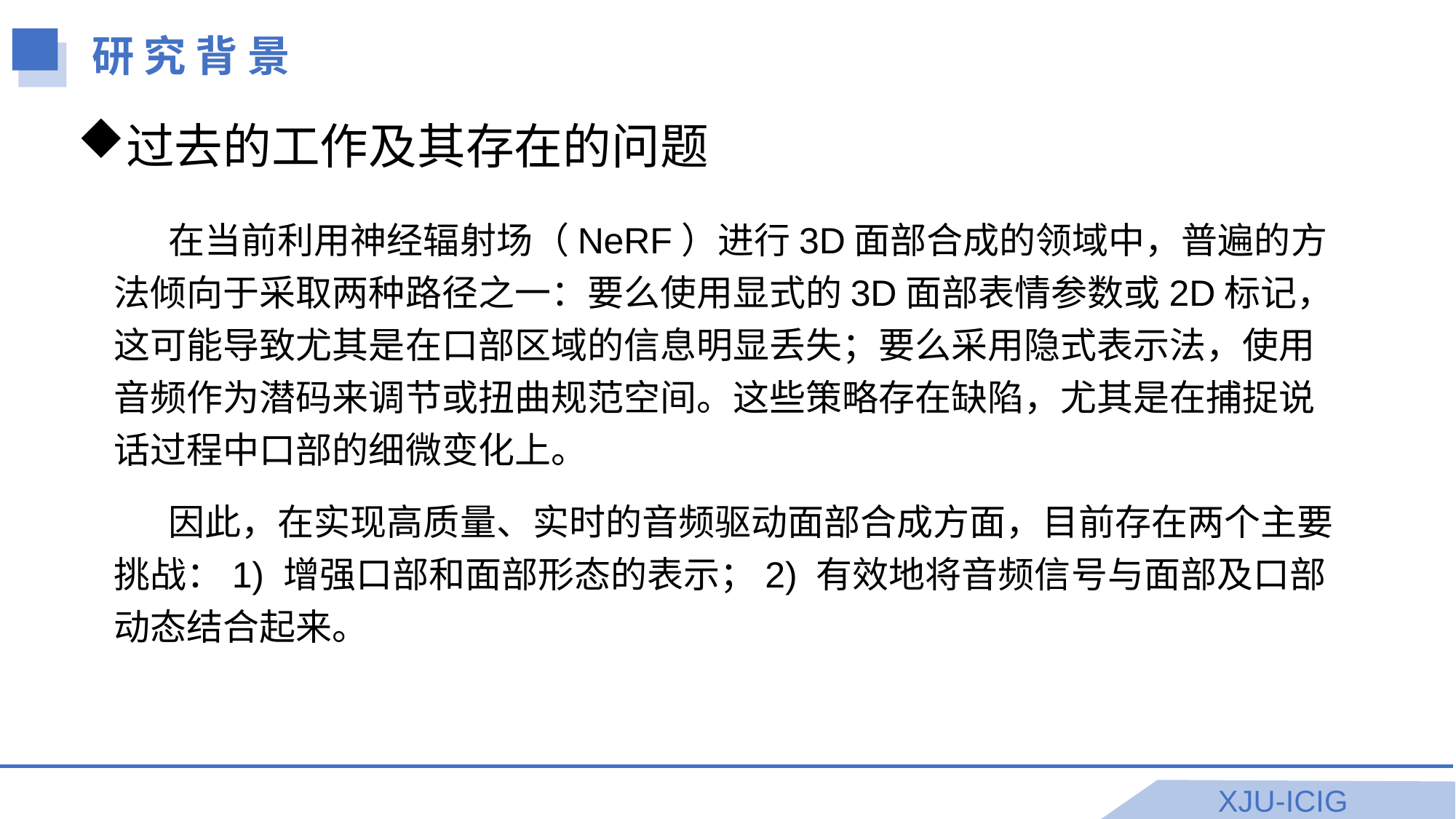

研 究 背 景

过去的工作及其存在的问题
在当前利用神经辐射场（NeRF）进行3D面部合成的领域中，普遍的方法倾向于采取两种路径之一：要么使用显式的3D面部表情参数或2D标记，这可能导致尤其是在口部区域的信息明显丢失；要么采用隐式表示法，使用音频作为潜码来调节或扭曲规范空间。这些策略存在缺陷，尤其是在捕捉说话过程中口部的细微变化上。
因此，在实现高质量、实时的音频驱动面部合成方面，目前存在两个主要挑战：1) 增强口部和面部形态的表示；2) 有效地将音频信号与面部及口部动态结合起来。
XJU-ICIG